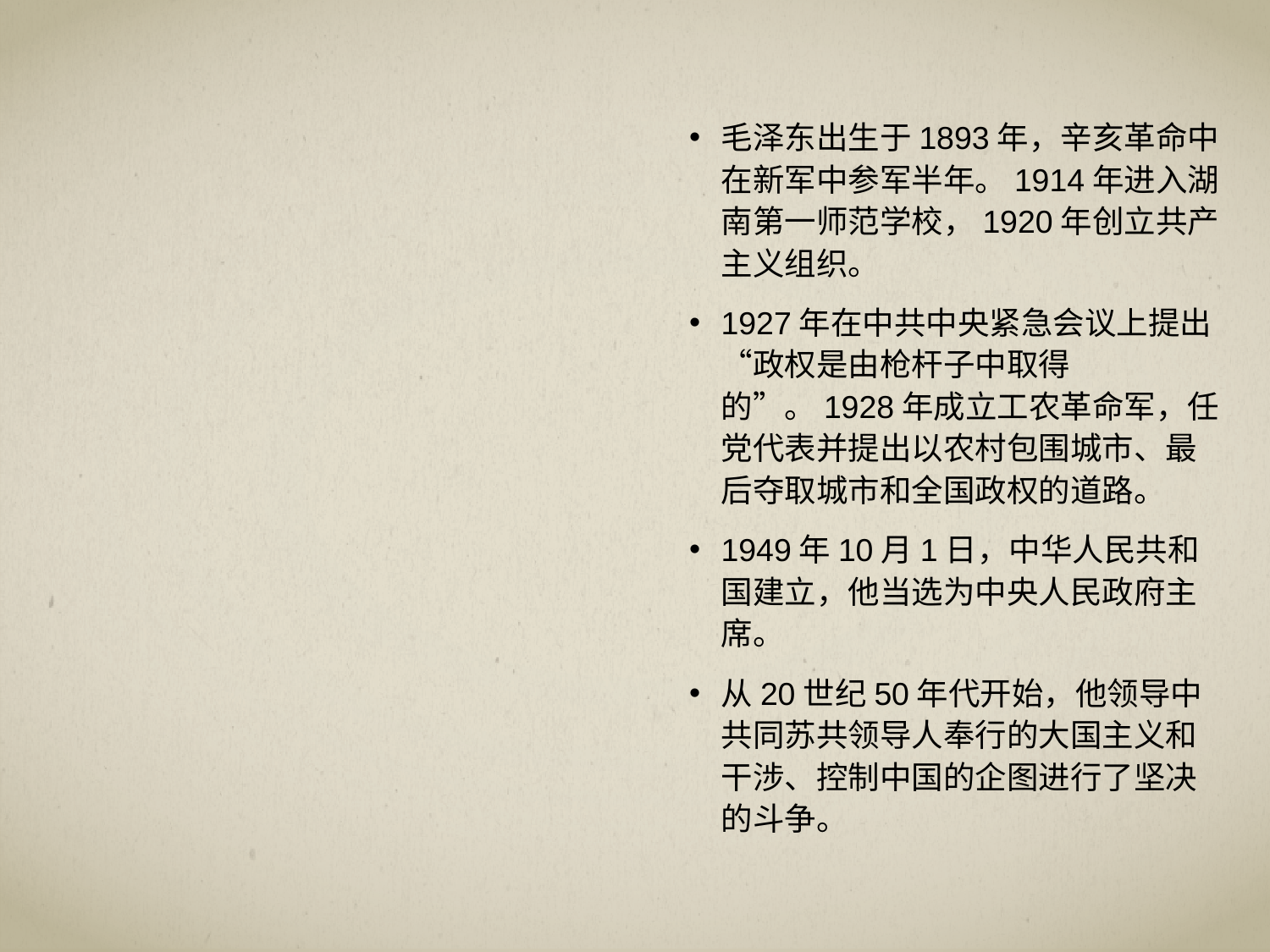

毛泽东出生于1893年，辛亥革命中在新军中参军半年。1914年进入湖南第一师范学校，1920年创立共产主义组织。
1927年在中共中央紧急会议上提出“政权是由枪杆子中取得的”。1928年成立工农革命军，任党代表并提出以农村包围城市、最后夺取城市和全国政权的道路。
1949年10月1日，中华人民共和国建立，他当选为中央人民政府主席。
从20世纪50年代开始，他领导中共同苏共领导人奉行的大国主义和干涉、控制中国的企图进行了坚决的斗争。